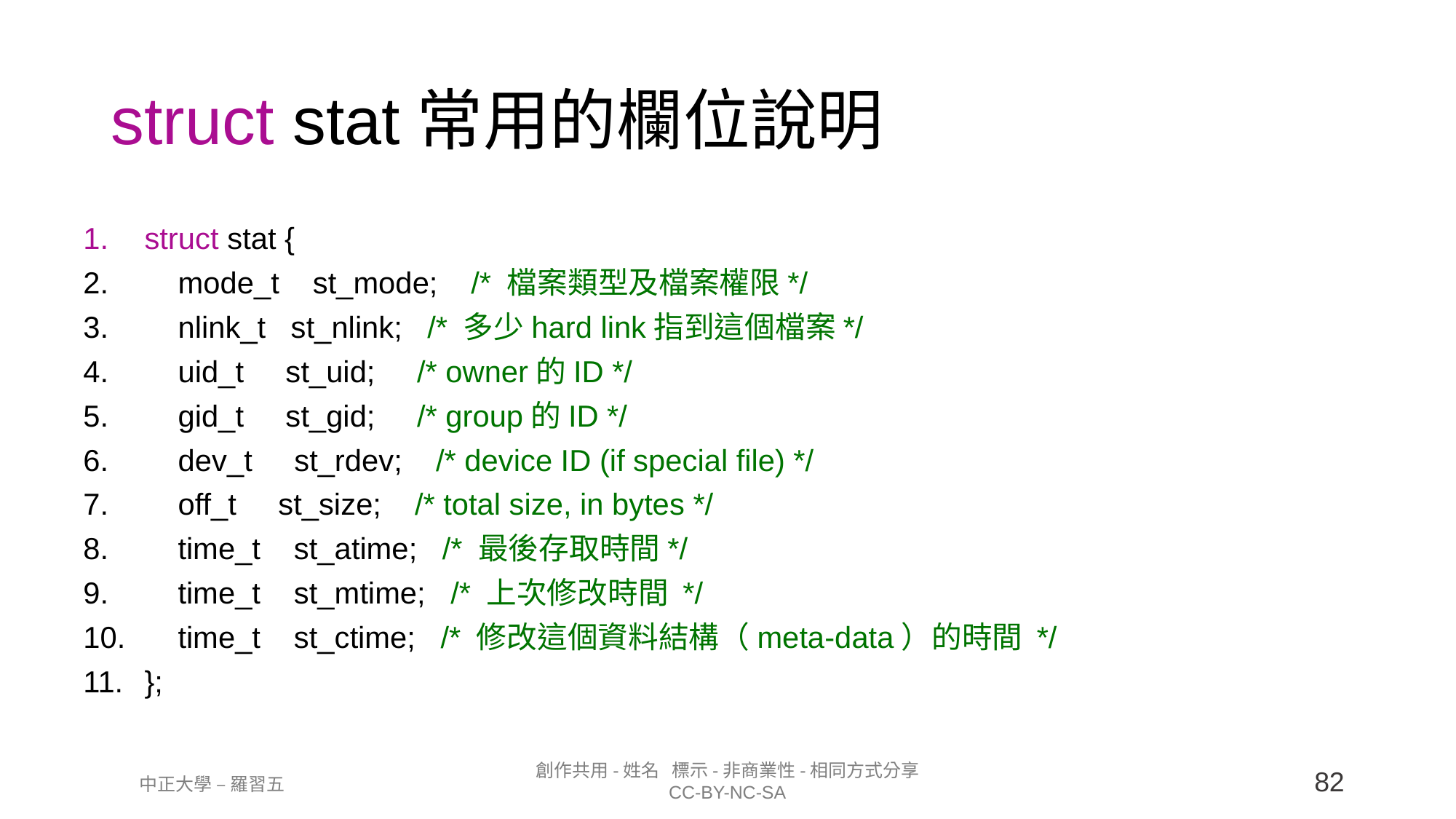

struct stat常用的欄位說明
struct stat {
    mode_t    st_mode;    /* 檔案類型及檔案權限*/
    nlink_t   st_nlink;   /* 多少hard link指到這個檔案*/
    uid_t     st_uid;     /* owner的ID */
    gid_t     st_gid;     /* group的ID */
    dev_t     st_rdev;    /* device ID (if special file) */
    off_t     st_size;    /* total size, in bytes */
    time_t    st_atime;   /* 最後存取時間*/
    time_t    st_mtime;   /* 上次修改時間 */
    time_t    st_ctime;   /* 修改這個資料結構（meta-data）的時間 */
};